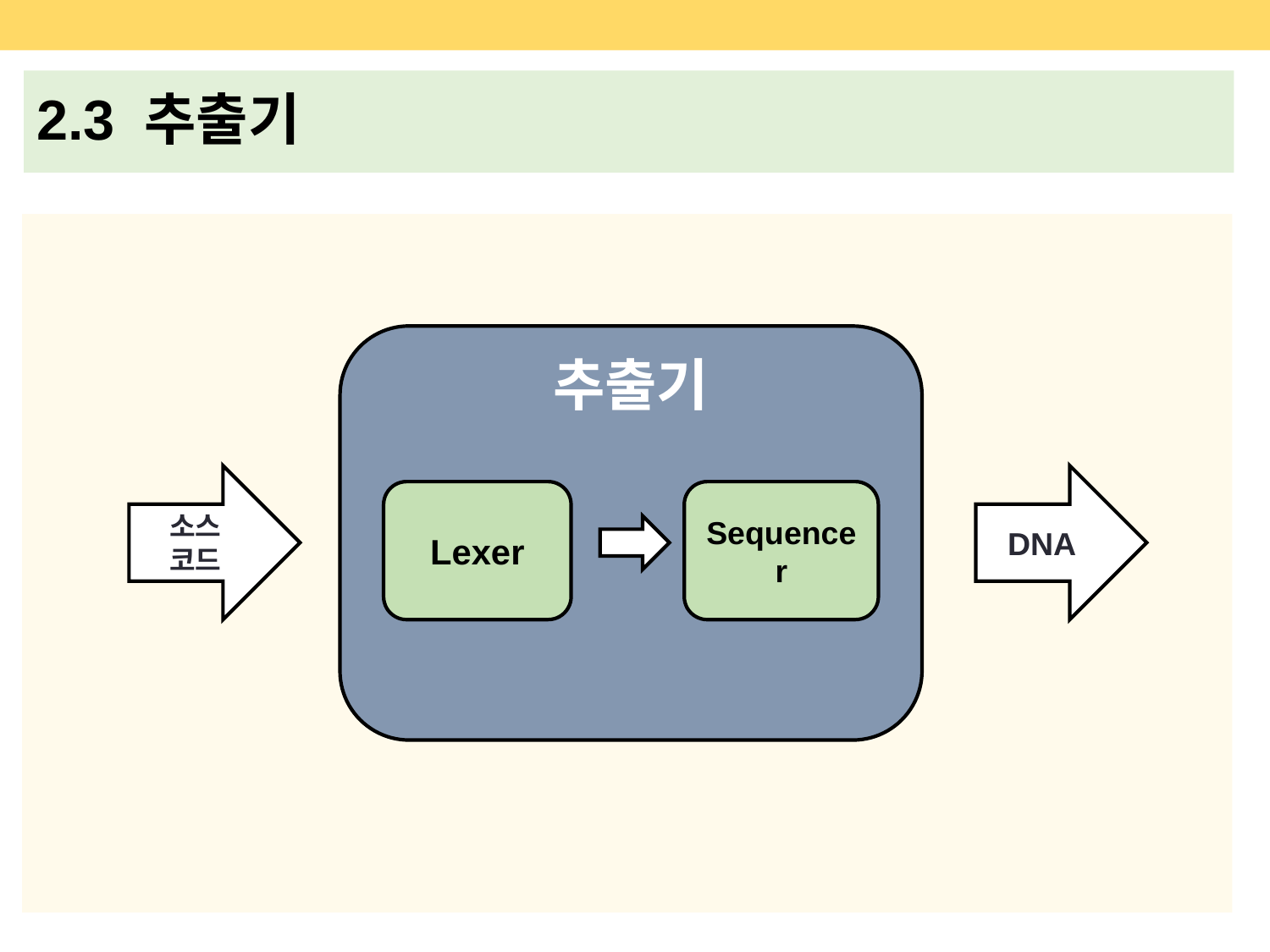

6
2.3 추출기

추출기

소스 코드
DNA
Lexer
Sequencer